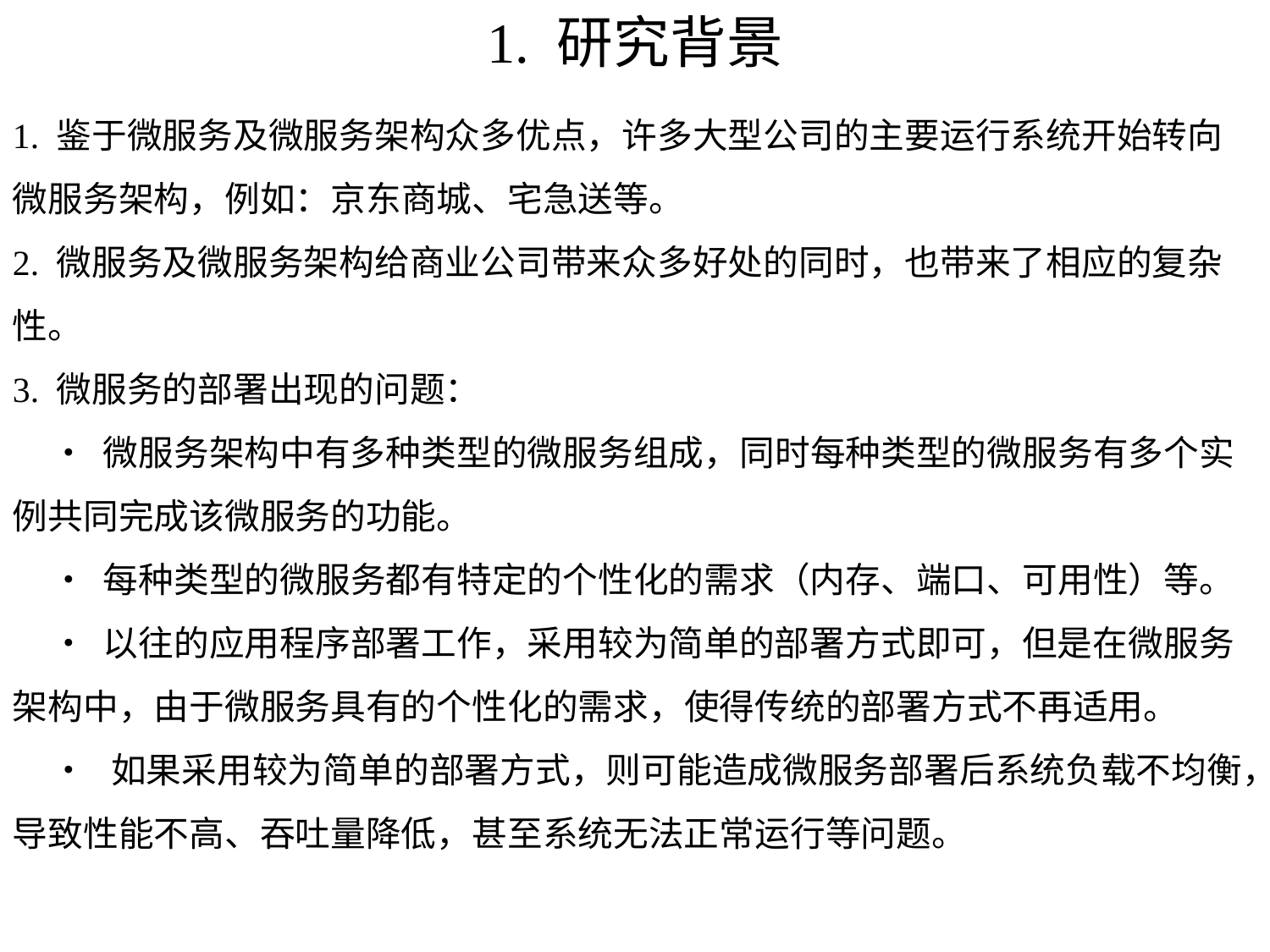

# 1. 研究背景
1. 鉴于微服务及微服务架构众多优点，许多大型公司的主要运行系统开始转向微服务架构，例如：京东商城、宅急送等。
2. 微服务及微服务架构给商业公司带来众多好处的同时，也带来了相应的复杂性。
3. 微服务的部署出现的问题：
     • 微服务架构中有多种类型的微服务组成，同时每种类型的微服务有多个实例共同完成该微服务的功能。
     • 每种类型的微服务都有特定的个性化的需求（内存、端口、可用性）等。
     • 以往的应用程序部署工作，采用较为简单的部署方式即可，但是在微服务架构中，由于微服务具有的个性化的需求，使得传统的部署方式不再适用。
     •  如果采用较为简单的部署方式，则可能造成微服务部署后系统负载不均衡，导致性能不高、吞吐量降低，甚至系统无法正常运行等问题。